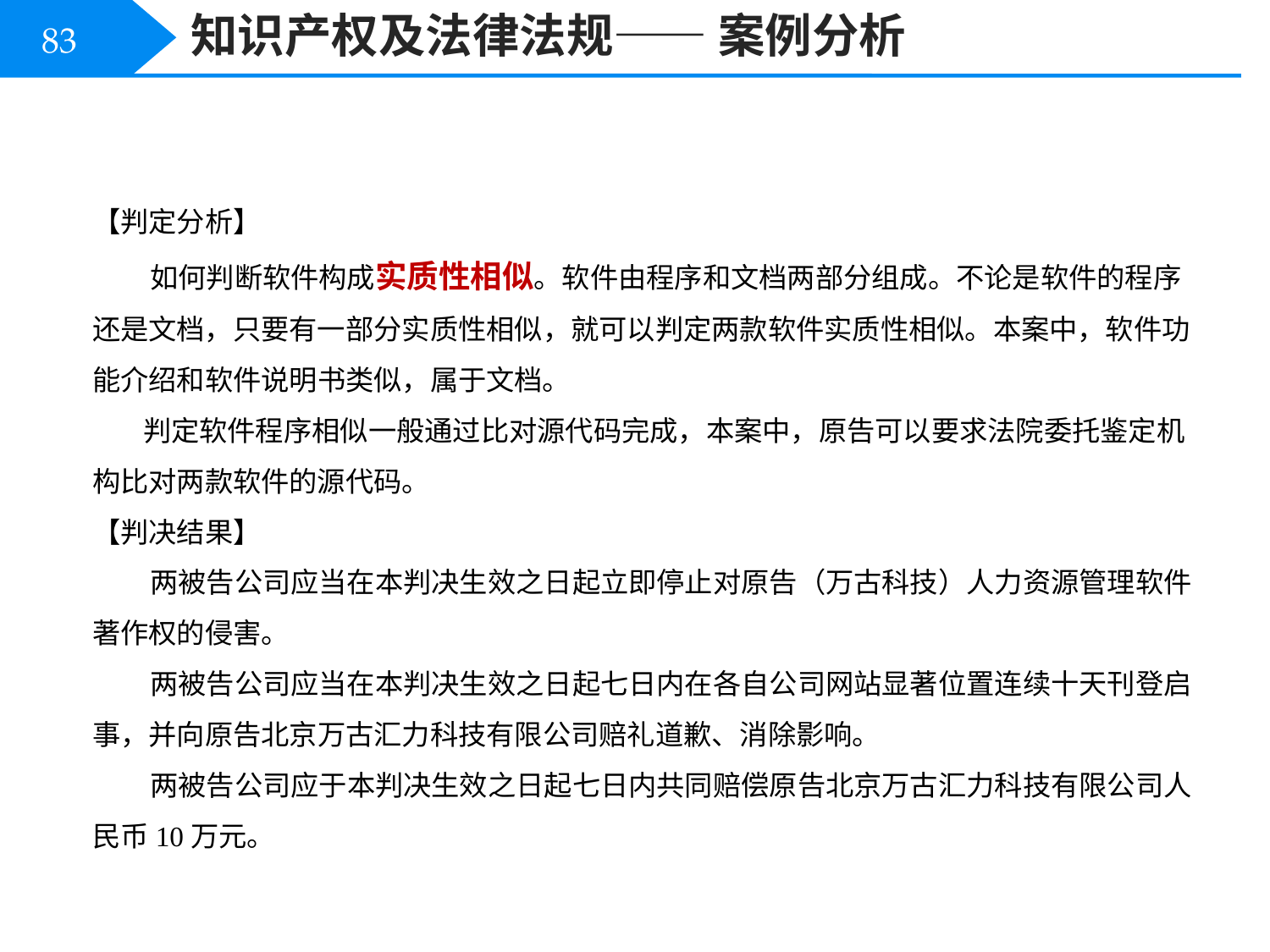

知识产权及法律法规—— 案例分析
83
【判定分析】
        如何判断软件构成实质性相似。软件由程序和文档两部分组成。不论是软件的程序还是文档，只要有一部分实质性相似，就可以判定两款软件实质性相似。本案中，软件功能介绍和软件说明书类似，属于文档。
        判定软件程序相似一般通过比对源代码完成，本案中，原告可以要求法院委托鉴定机构比对两款软件的源代码。
【判决结果】
        两被告公司应当在本判决生效之日起立即停止对原告（万古科技）人力资源管理软件著作权的侵害。
        两被告公司应当在本判决生效之日起七日内在各自公司网站显著位置连续十天刊登启事，并向原告北京万古汇力科技有限公司赔礼道歉、消除影响。
        两被告公司应于本判决生效之日起七日内共同赔偿原告北京万古汇力科技有限公司人民币10万元。